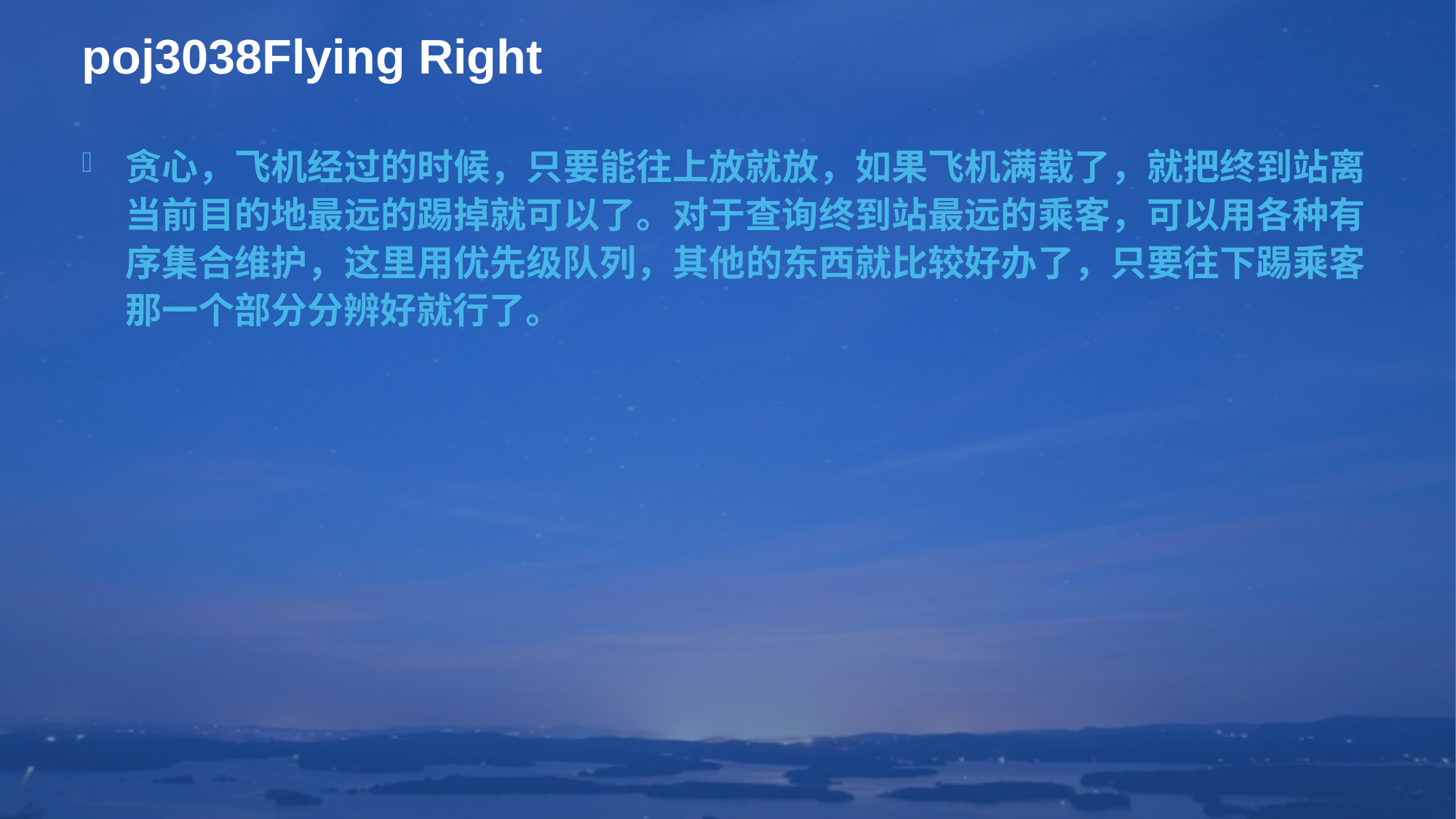

# poj3038Flying Right
贪心，飞机经过的时候，只要能往上放就放，如果飞机满载了，就把终到站离当前目的地最远的踢掉就可以了。对于查询终到站最远的乘客，可以用各种有序集合维护，这里用优先级队列，其他的东西就比较好办了，只要往下踢乘客那一个部分分辨好就行了。